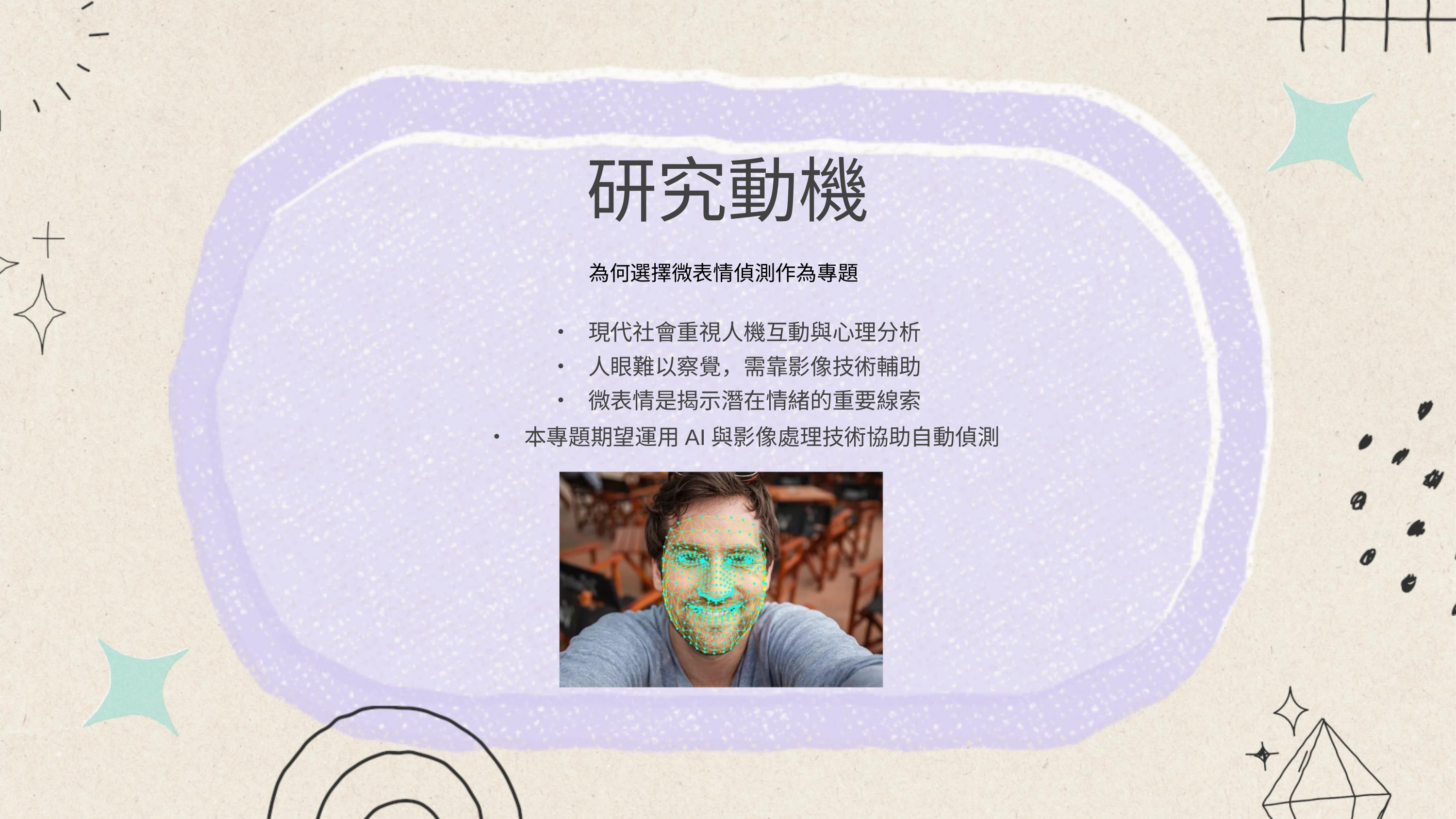

研究動機
為何選擇微表情偵測作為專題
• 現代社會重視人機互動與心理分析
• 人眼難以察覺，需靠影像技術輔助
• 微表情是揭示潛在情緒的重要線索
• 本專題期望運用AI與影像處理技術協助自動偵測